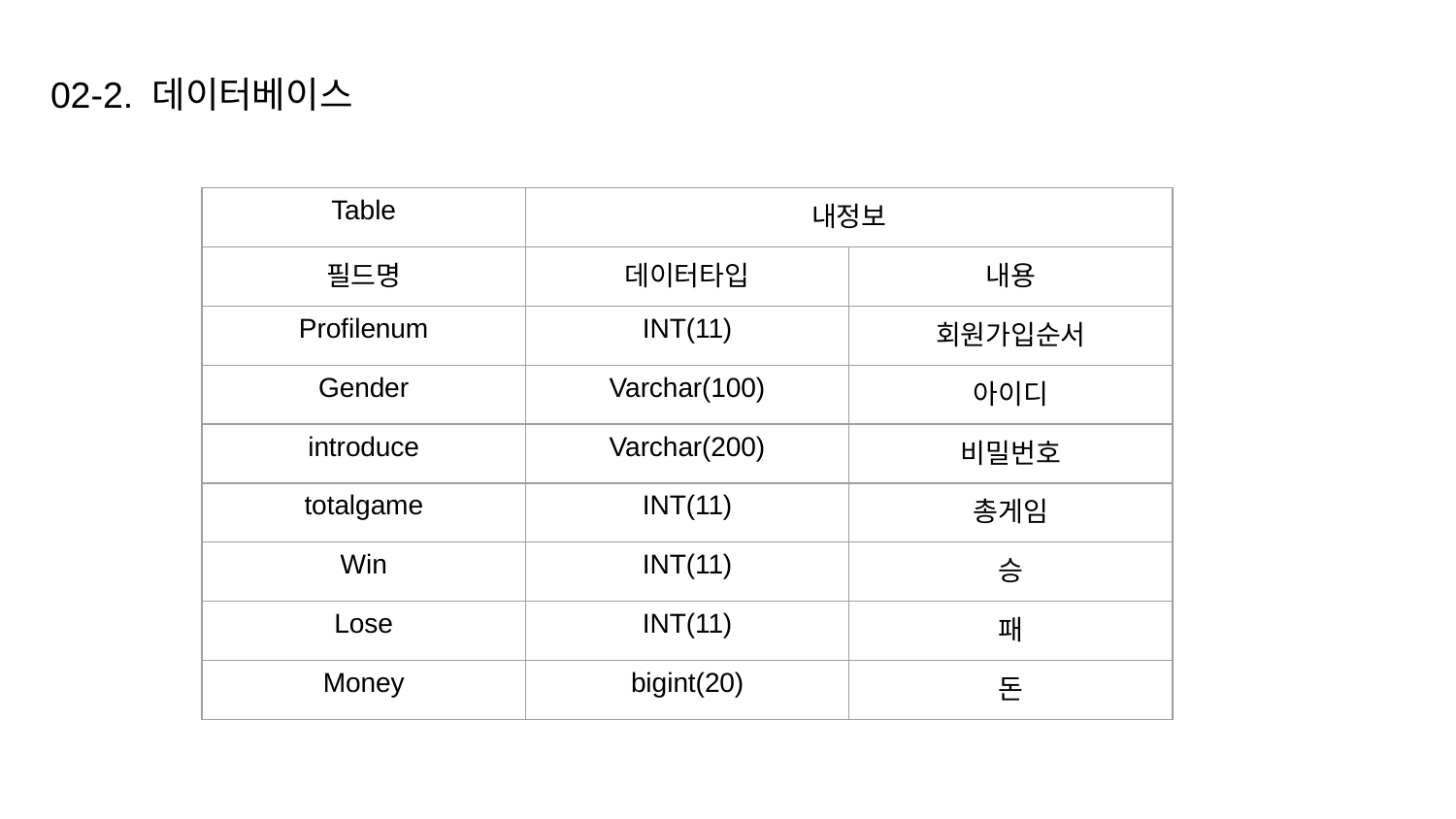

02-2. 데이터베이스
| Table | 내정보 |  |
| --- | --- | --- |
| 필드명 | 데이터타입 | 내용 |
| Profilenum | INT(11) | 회원가입순서 |
| Gender | Varchar(100) | 아이디 |
| introduce | Varchar(200) | 비밀번호 |
| totalgame | INT(11) | 총게임 |
| Win | INT(11) | 승 |
| Lose | INT(11) | 패 |
| Money | bigint(20) | 돈 |